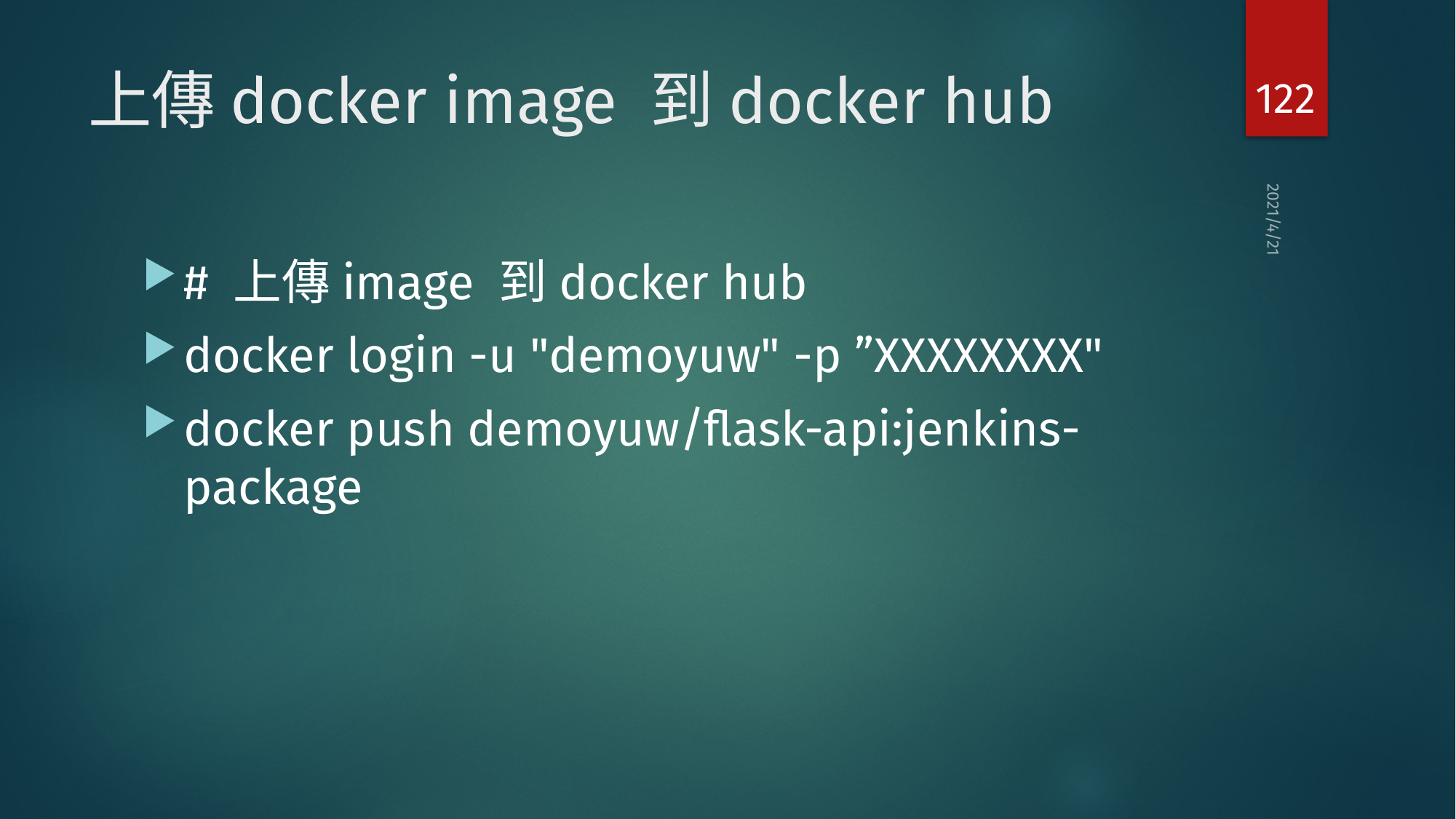

122
# 上傳docker image 到docker hub
2021/4/21
# 上傳image 到docker hub
docker login -u "demoyuw" -p ”XXXXXXXX"
docker push demoyuw/flask-api:jenkins-package